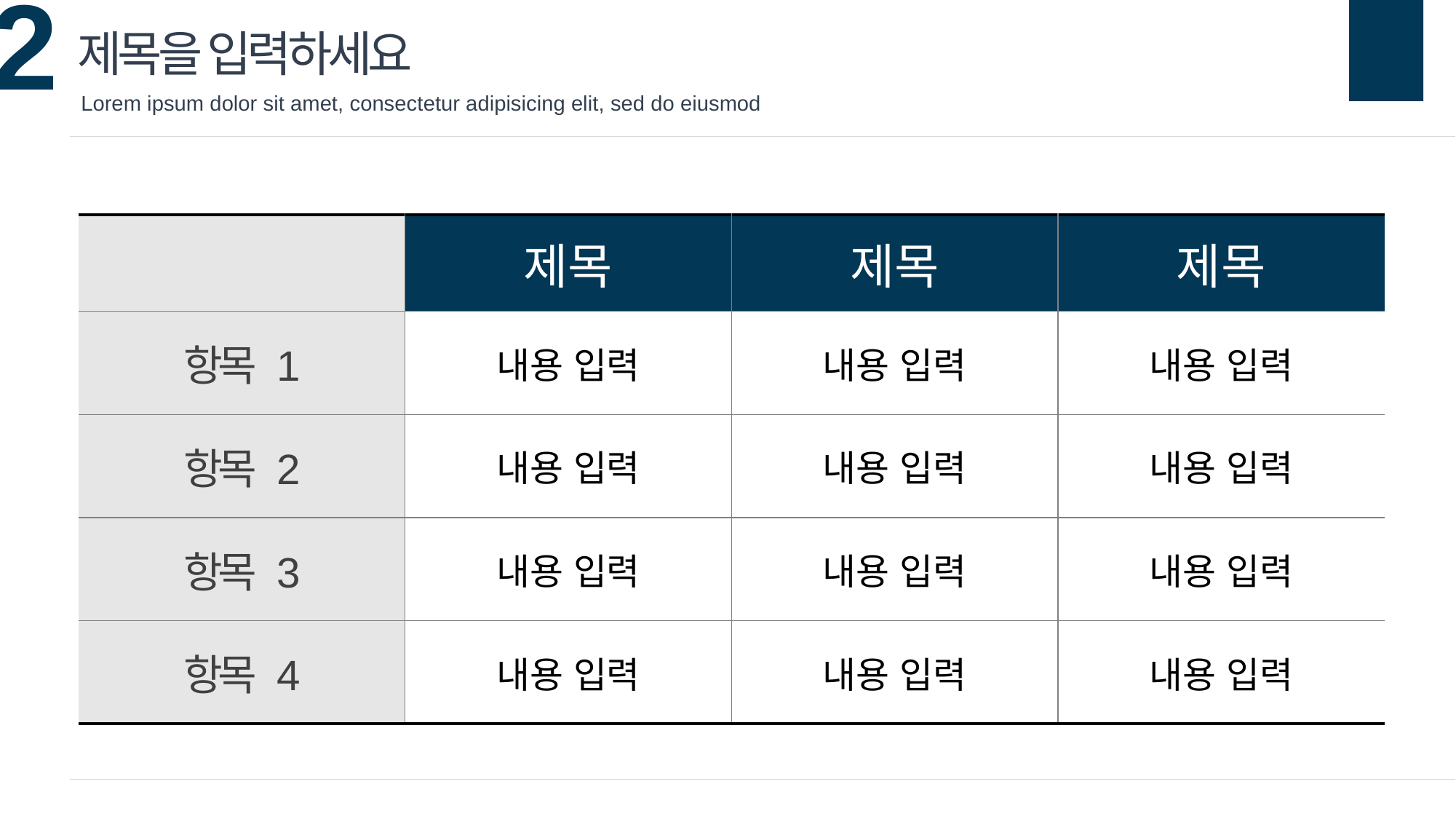

제목을 입력하세요
Lorem ipsum dolor sit amet, consectetur adipisicing elit, sed do eiusmod
|  | 제목 | 제목 | 제목 |
| --- | --- | --- | --- |
| 항목 1 | 내용 입력 | 내용 입력 | 내용 입력 |
| 항목 2 | 내용 입력 | 내용 입력 | 내용 입력 |
| 항목 3 | 내용 입력 | 내용 입력 | 내용 입력 |
| 항목 4 | 내용 입력 | 내용 입력 | 내용 입력 |